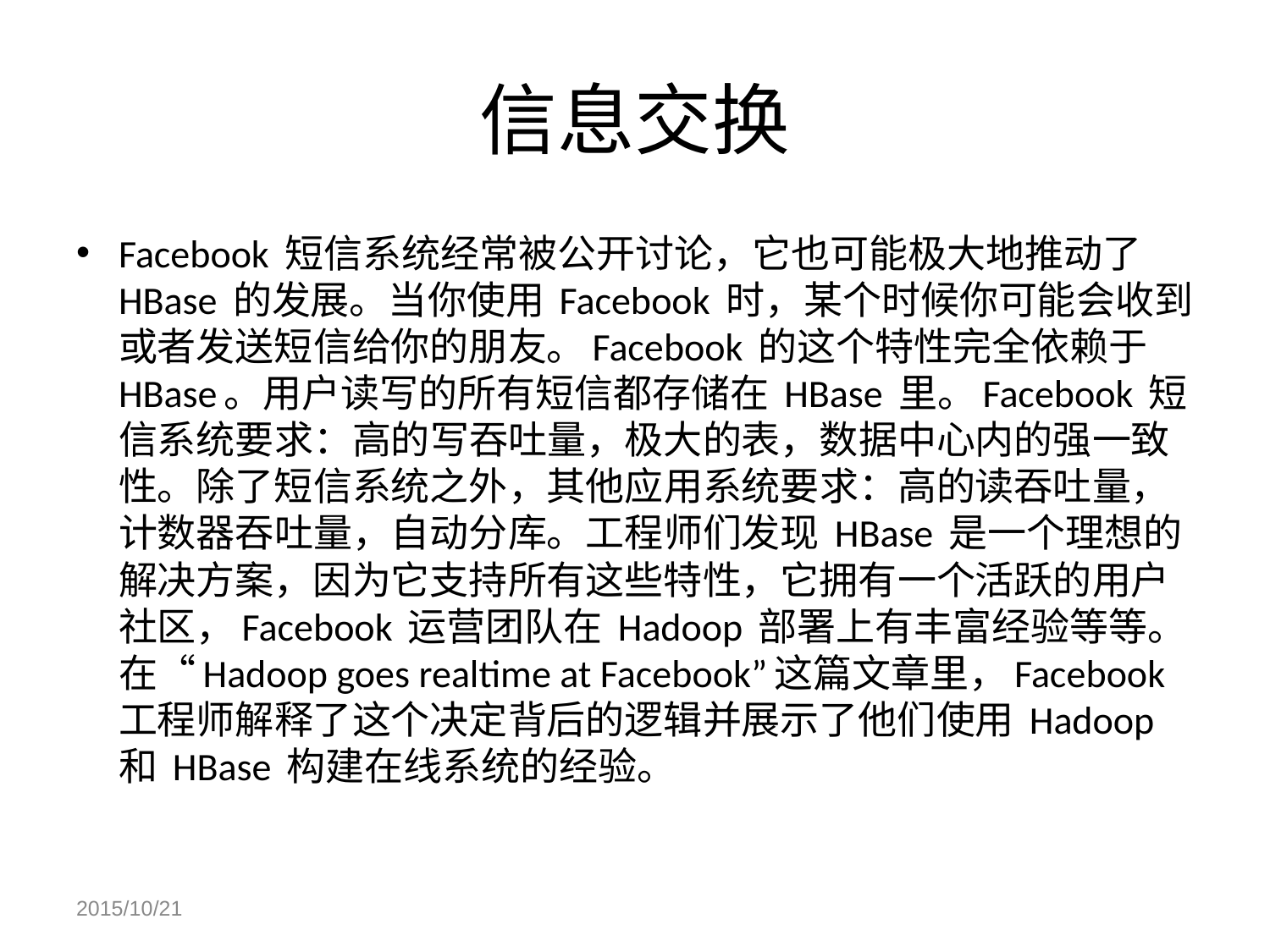

# 信息交换
Facebook 短信系统经常被公开讨论，它也可能极大地推动了 HBase 的发展。当你使用 Facebook 时，某个时候你可能会收到或者发送短信给你的朋友。Facebook 的这个特性完全依赖于 HBase。用户读写的所有短信都存储在 HBase 里。Facebook 短信系统要求：高的写吞吐量，极大的表，数据中心内的强一致性。除了短信系统之外，其他应用系统要求：高的读吞吐量，计数器吞吐量，自动分库。工程师们发现 HBase 是一个理想的解决方案，因为它支持所有这些特性，它拥有一个活跃的用户社区，Facebook 运营团队在 Hadoop 部署上有丰富经验等等。在“Hadoop goes realtime at Facebook”这篇文章里，Facebook 工程师解释了这个决定背后的逻辑并展示了他们使用 Hadoop 和 HBase 构建在线系统的经验。
2015/10/21